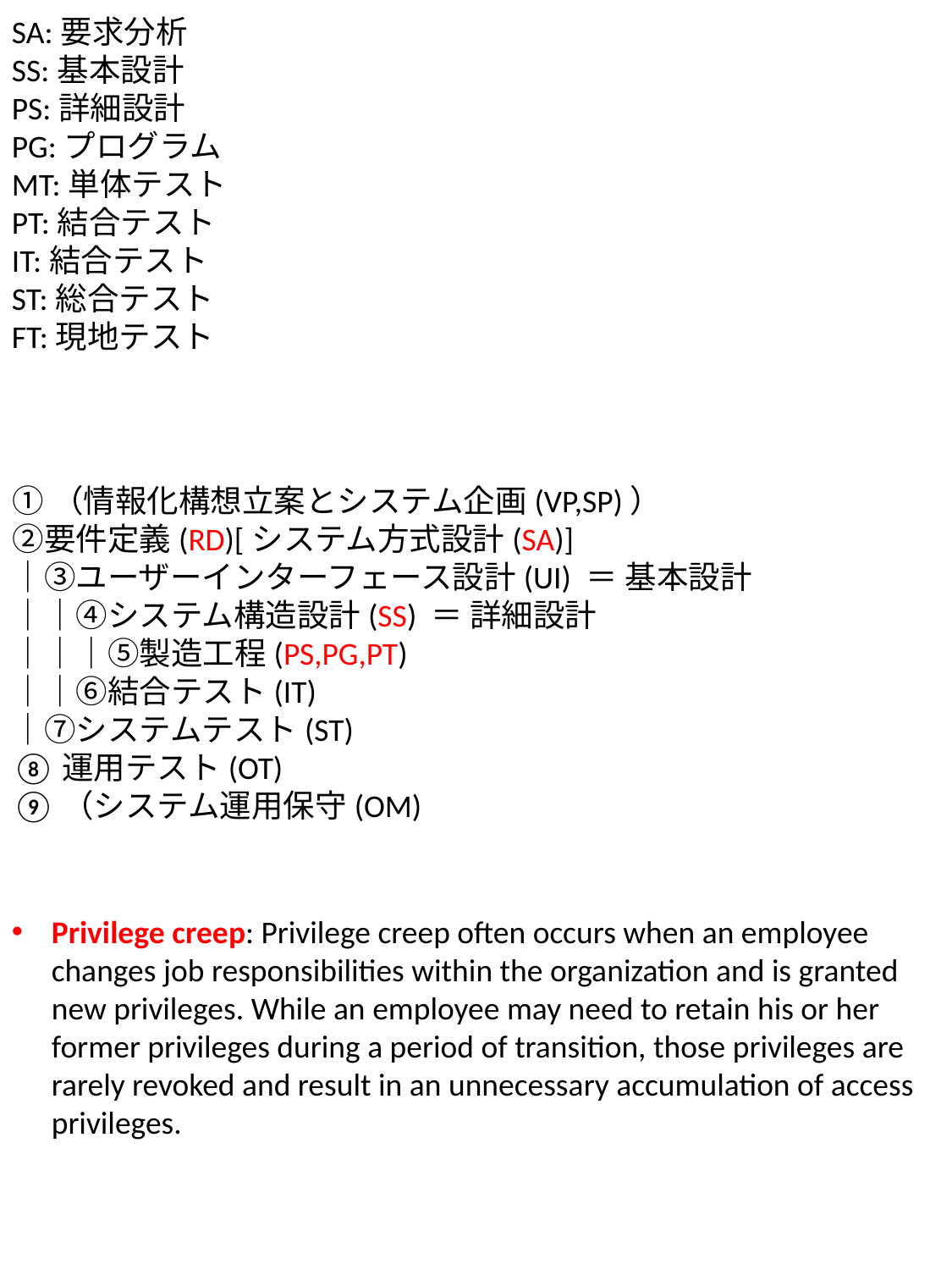

SA:要求分析
SS:基本設計
PS:詳細設計
PG:プログラム
MT:単体テスト
PT:結合テスト
IT:結合テスト
ST:総合テスト
FT:現地テスト
①（情報化構想立案とシステム企画(VP,SP)）
②要件定義(RD)[システム方式設計(SA)]
｜③ユーザーインターフェース設計(UI) ＝ 基本設計
｜｜④システム構造設計(SS) ＝ 詳細設計
｜｜｜⑤製造工程(PS,PG,PT)
｜｜⑥結合テスト(IT)
｜⑦システムテスト(ST)
⑧運用テスト(OT)
⑨（システム運用保守(OM)
Privilege creep: Privilege creep often occurs when an employee changes job responsibilities within the organization and is granted new privileges. While an employee may need to retain his or her former privileges during a period of transition, those privileges are rarely revoked and result in an unnecessary accumulation of access privileges.